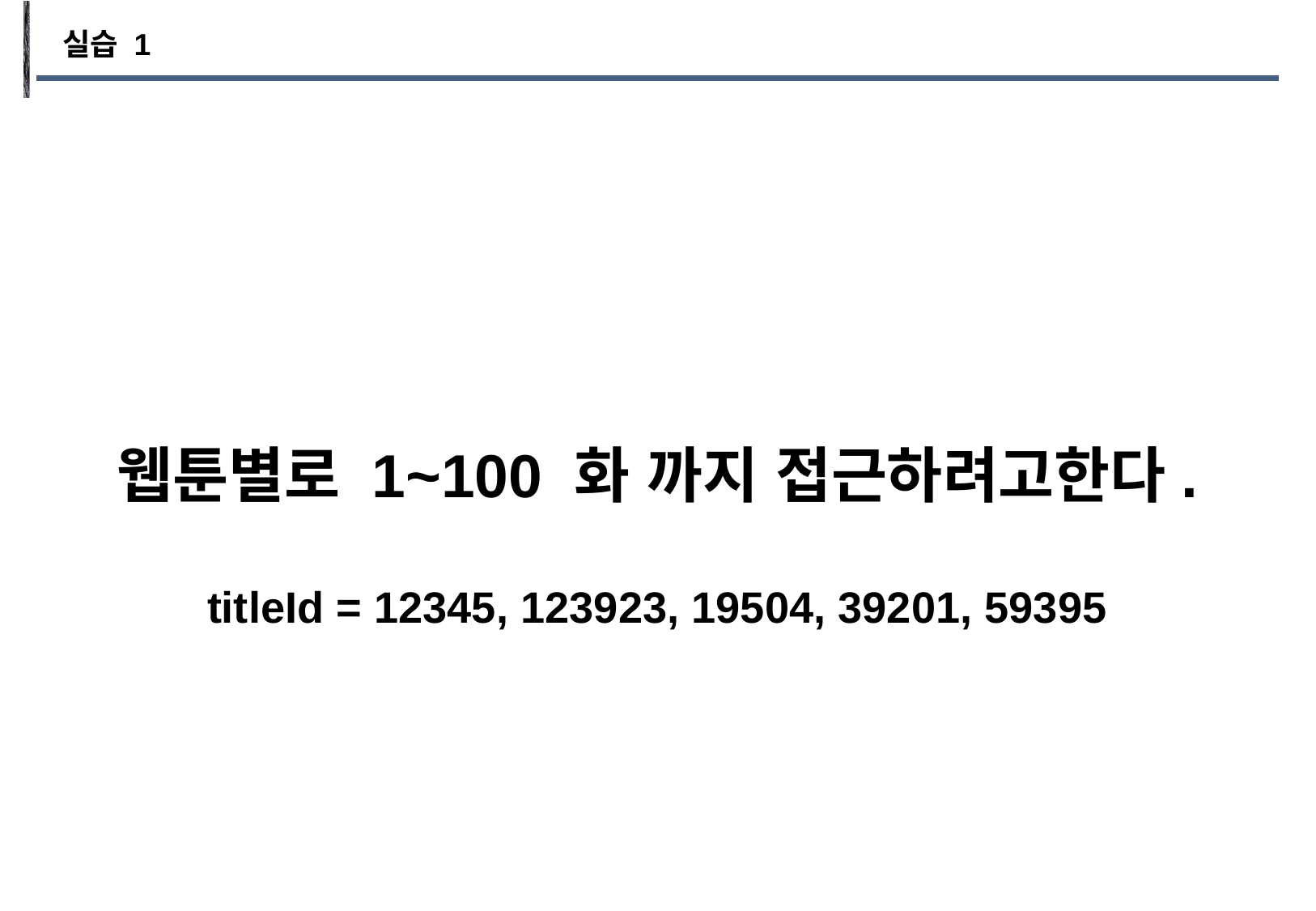

실습 1

웹툰별로 1~100 화 까지 접근하려고한다.
titleId = 12345, 123923, 19504, 39201, 59395